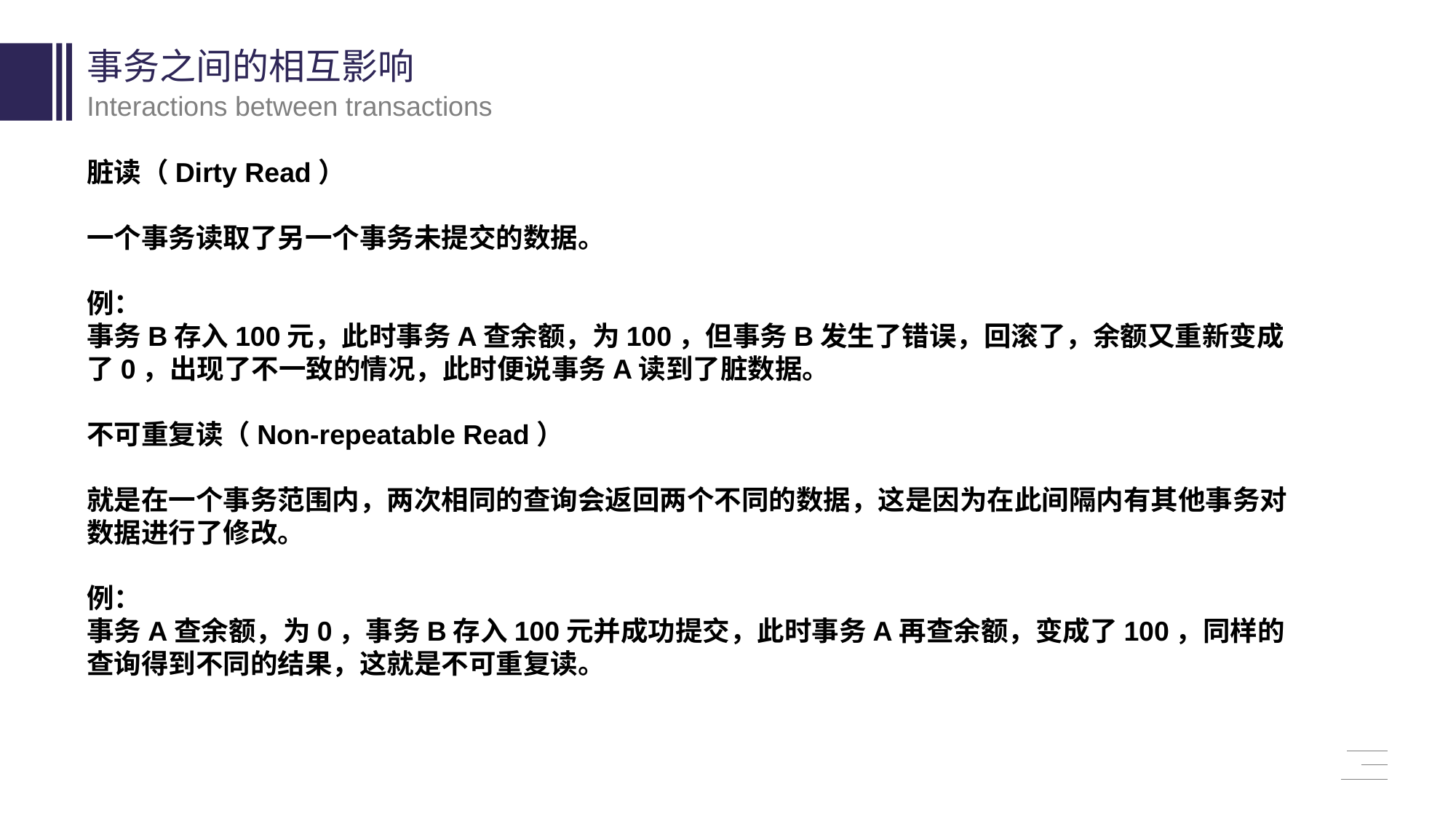

事务之间的相互影响

Interactions between transactions
脏读（Dirty Read）

一个事务读取了另一个事务未提交的数据。

例：
事务B存入100元，此时事务A查余额，为100，但事务B发生了错误，回滚了，余额又重新变成了0，出现了不一致的情况，此时便说事务A读到了脏数据。

不可重复读（Non-repeatable Read）

就是在一个事务范围内，两次相同的查询会返回两个不同的数据，这是因为在此间隔内有其他事务对数据进行了修改。

例：
事务A查余额，为0，事务B存入100元并成功提交，此时事务A再查余额，变成了100，同样的查询得到不同的结果，这就是不可重复读。